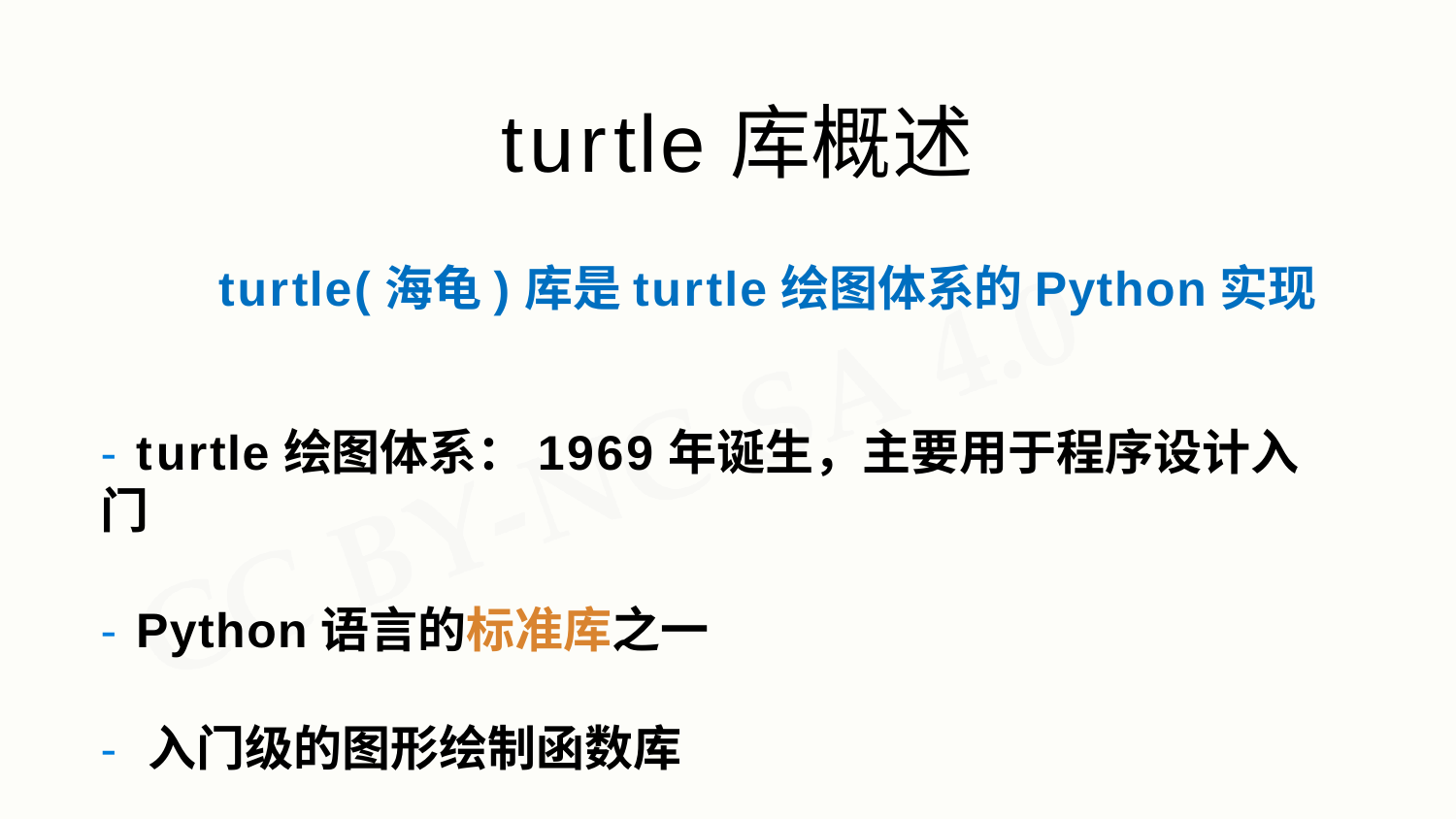

# turtle库概述
turtle(海龟)库是turtle绘图体系的Python实现

- turtle绘图体系：1969年诞生，主要用于程序设计入门

- Python语言的标准库之一

- 入门级的图形绘制函数库